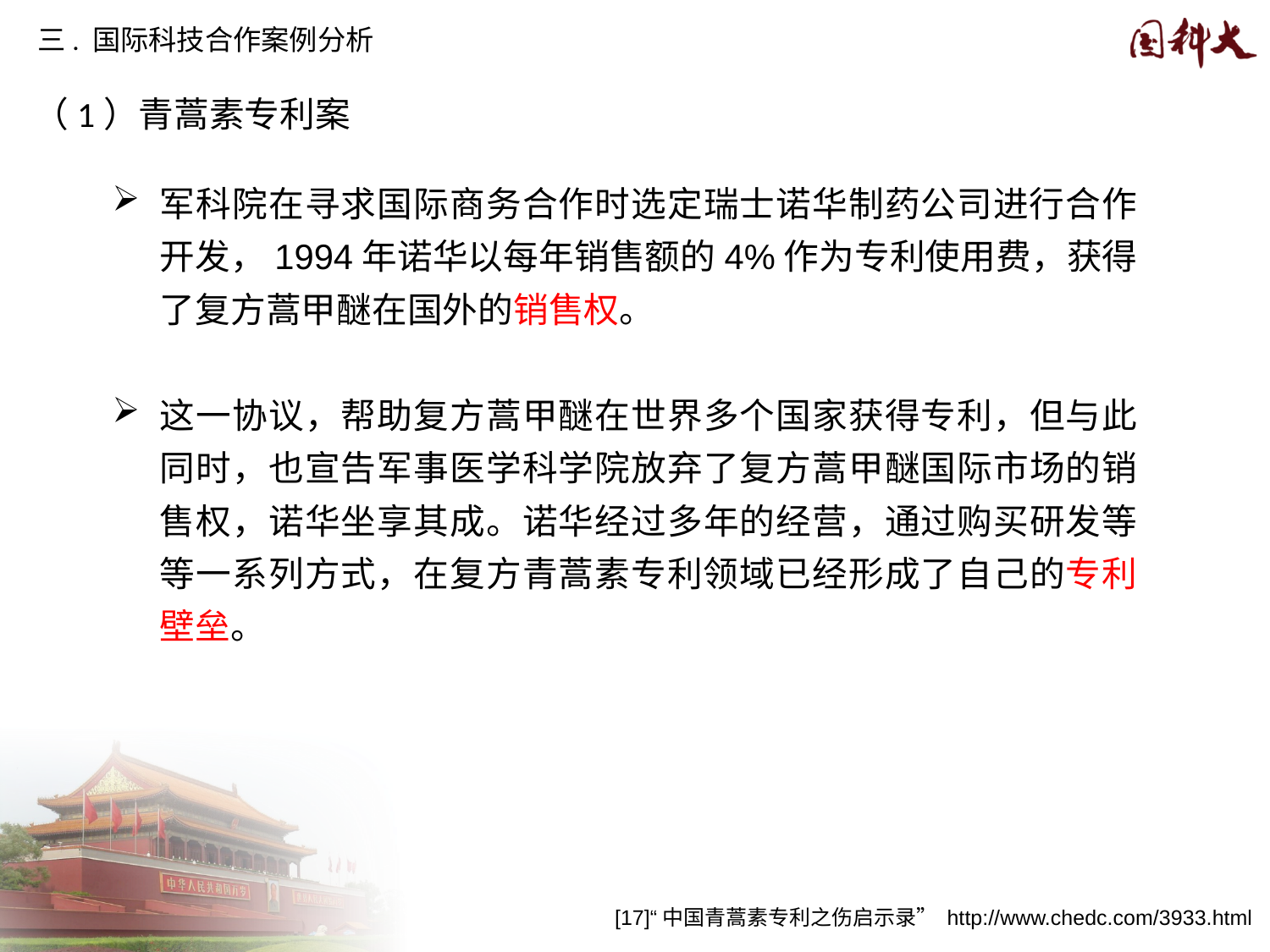

三. 国际科技合作案例分析
（1）青蒿素专利案
军科院在寻求国际商务合作时选定瑞士诺华制药公司进行合作开发，1994年诺华以每年销售额的4%作为专利使用费，获得了复方蒿甲醚在国外的销售权。

这一协议，帮助复方蒿甲醚在世界多个国家获得专利，但与此同时，也宣告军事医学科学院放弃了复方蒿甲醚国际市场的销售权，诺华坐享其成。诺华经过多年的经营，通过购买研发等等一系列方式，在复方青蒿素专利领域已经形成了自己的专利壁垒。
[17]“中国青蒿素专利之伤启示录” http://www.chedc.com/3933.html